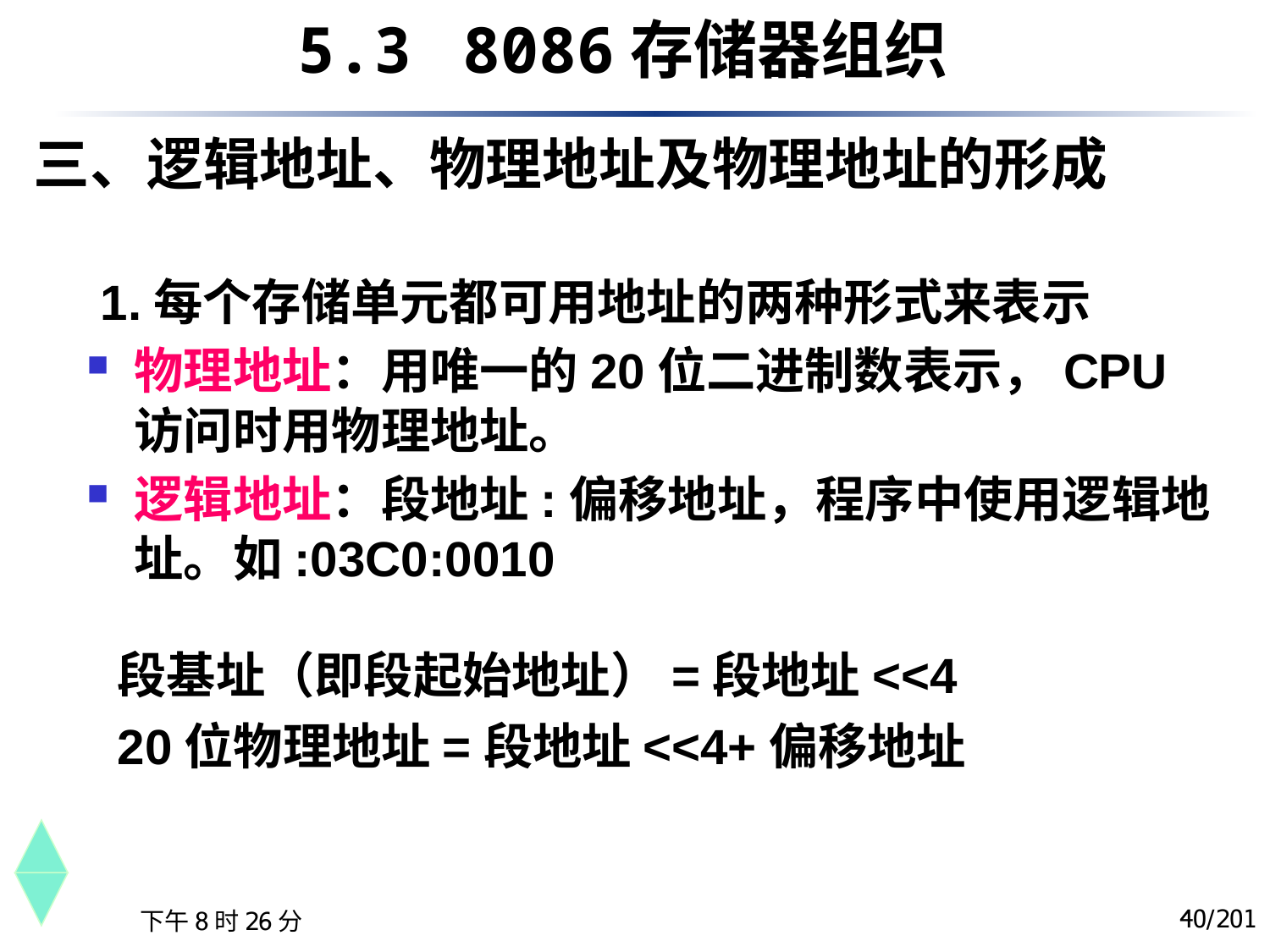

5.3	 8086存储器组织
# 三、逻辑地址、物理地址及物理地址的形成
 1.每个存储单元都可用地址的两种形式来表示
物理地址：用唯一的20位二进制数表示，CPU访问时用物理地址。
逻辑地址：段地址:偏移地址，程序中使用逻辑地址。如:03C0:0010
段基址（即段起始地址）=段地址<<4
20位物理地址=段地址<<4+偏移地址
40/201
下午8时26分